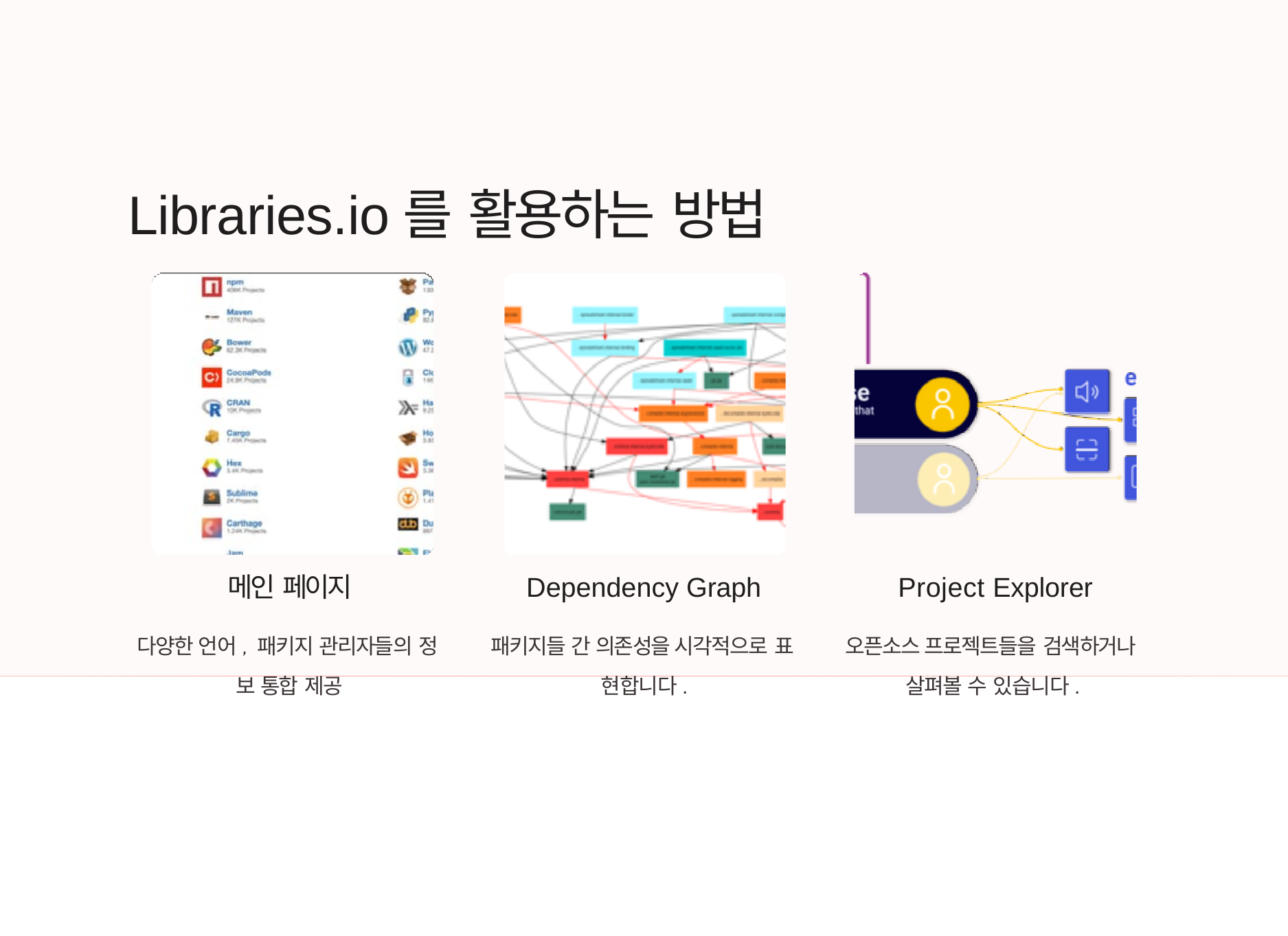

# Libraries.io를 활용하는 방법

메인 페이지
Dependency Graph
패키지들 간 의존성을 시각적으로 표  현합니다.
Project Explorer
오픈소스 프로젝트들을 검색하거나  살펴볼 수 있습니다.
다양한 언어, 패키지 관리자들의 정  보 통합 제공